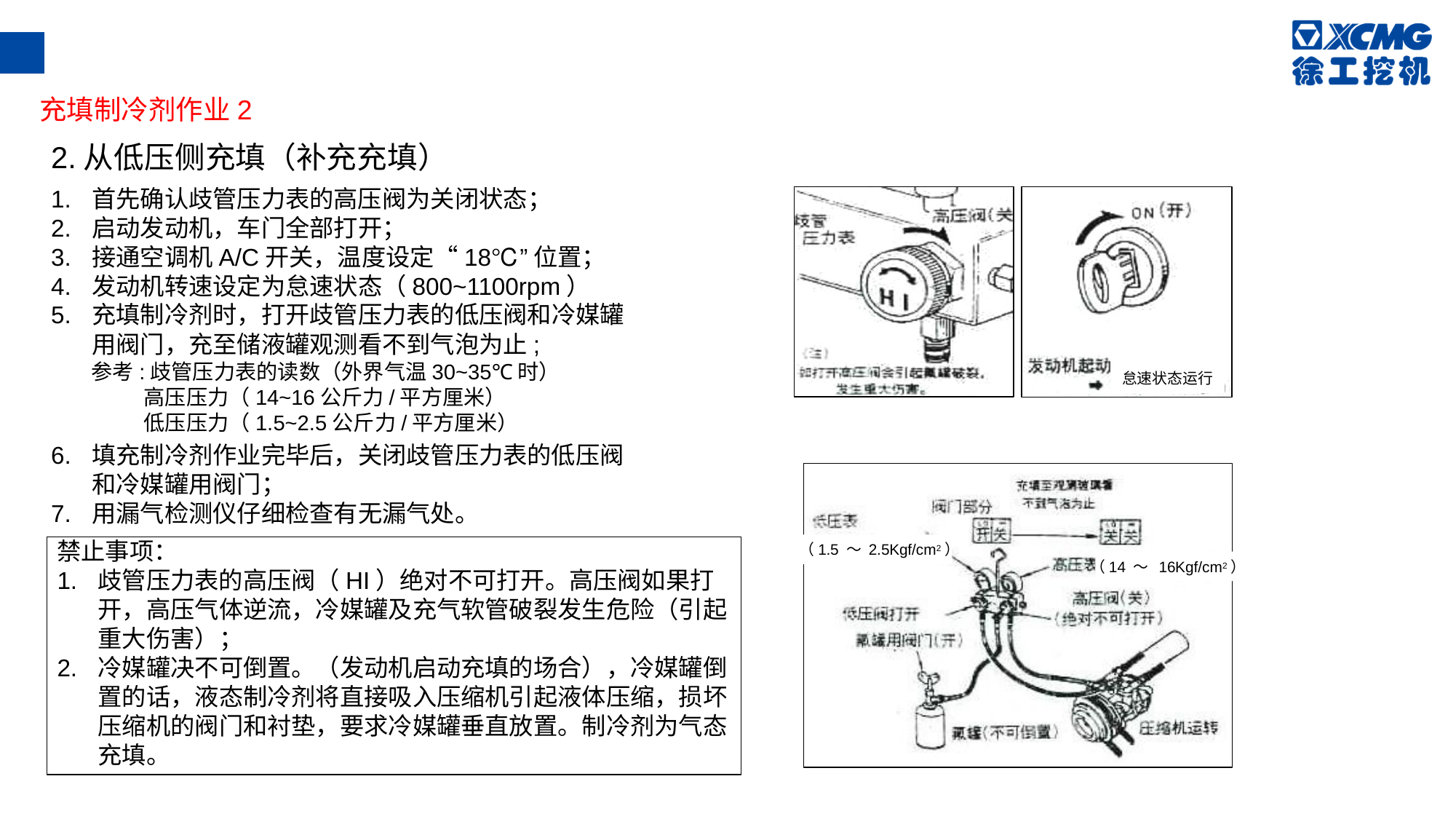

充填制冷剂作业2
2.从低压侧充填（补充充填）
首先确认歧管压力表的高压阀为关闭状态；
启动发动机，车门全部打开；
接通空调机A/C开关，温度设定“18℃”位置；
发动机转速设定为怠速状态（800~1100rpm）
充填制冷剂时，打开歧管压力表的低压阀和冷媒罐用阀门，充至储液罐观测看不到气泡为止;
填充制冷剂作业完毕后，关闭歧管压力表的低压阀和冷媒罐用阀门；
用漏气检测仪仔细检查有无漏气处。

参考:歧管压力表的读数（外界气温30~35℃时）
          高压压力（14~16公斤力/平方厘米）
          低压压力（1.5~2.5公斤力/平方厘米）

怠速状态运行

禁止事项：
歧管压力表的高压阀（HI）绝对不可打开。高压阀如果打开，高压气体逆流，冷媒罐及充气软管破裂发生危险（引起重大伤害）；
冷媒罐决不可倒置。（发动机启动充填的场合），冷媒罐倒置的话，液态制冷剂将直接吸入压缩机引起液体压缩，损坏压缩机的阀门和衬垫，要求冷媒罐垂直放置。制冷剂为气态充填。

（1.5 ～ 2.5Kgf/cm2）
（14 ～  16Kgf/cm2）